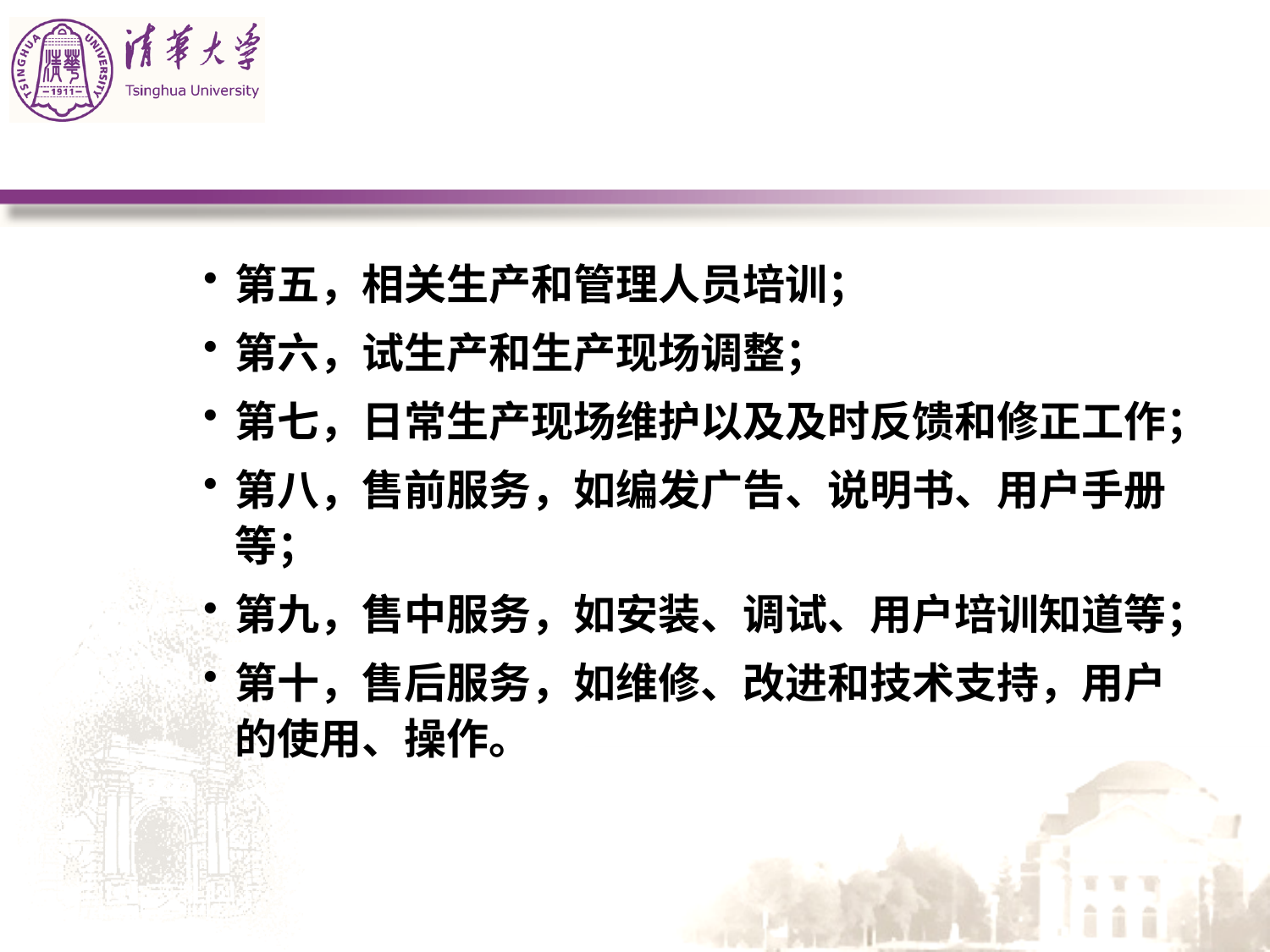

#
第五，相关生产和管理人员培训；
第六，试生产和生产现场调整；
第七，日常生产现场维护以及及时反馈和修正工作；
第八，售前服务，如编发广告、说明书、用户手册等；
第九，售中服务，如安装、调试、用户培训知道等；
第十，售后服务，如维修、改进和技术支持，用户的使用、操作。